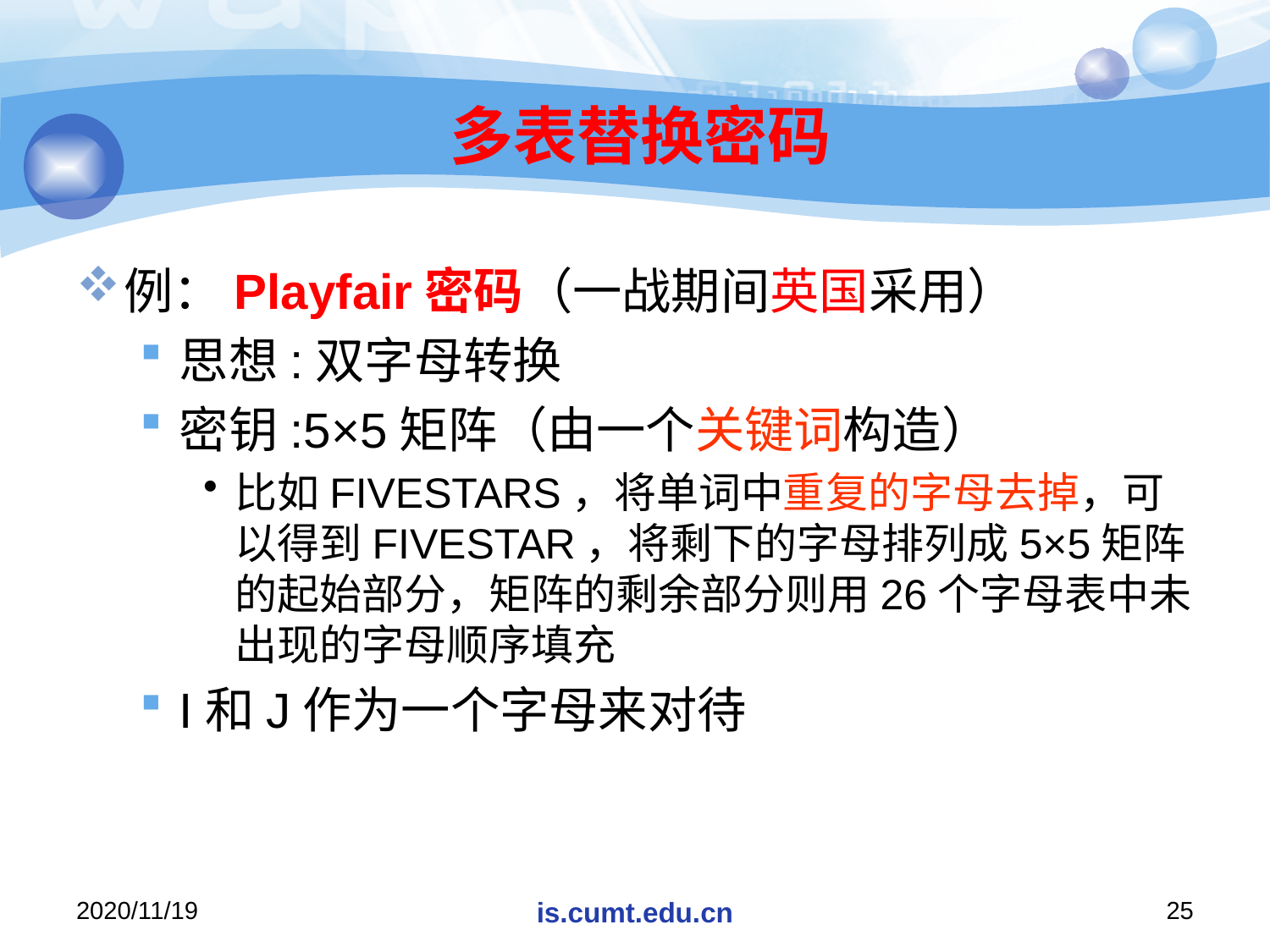

# 多表替换密码
例：Playfair密码（一战期间英国采用）
思想:双字母转换
密钥:5×5矩阵（由一个关键词构造）
比如FIVESTARS，将单词中重复的字母去掉，可以得到FIVESTAR，将剩下的字母排列成5×5矩阵的起始部分，矩阵的剩余部分则用26个字母表中未出现的字母顺序填充
I和J作为一个字母来对待
2020/11/19
is.cumt.edu.cn
25